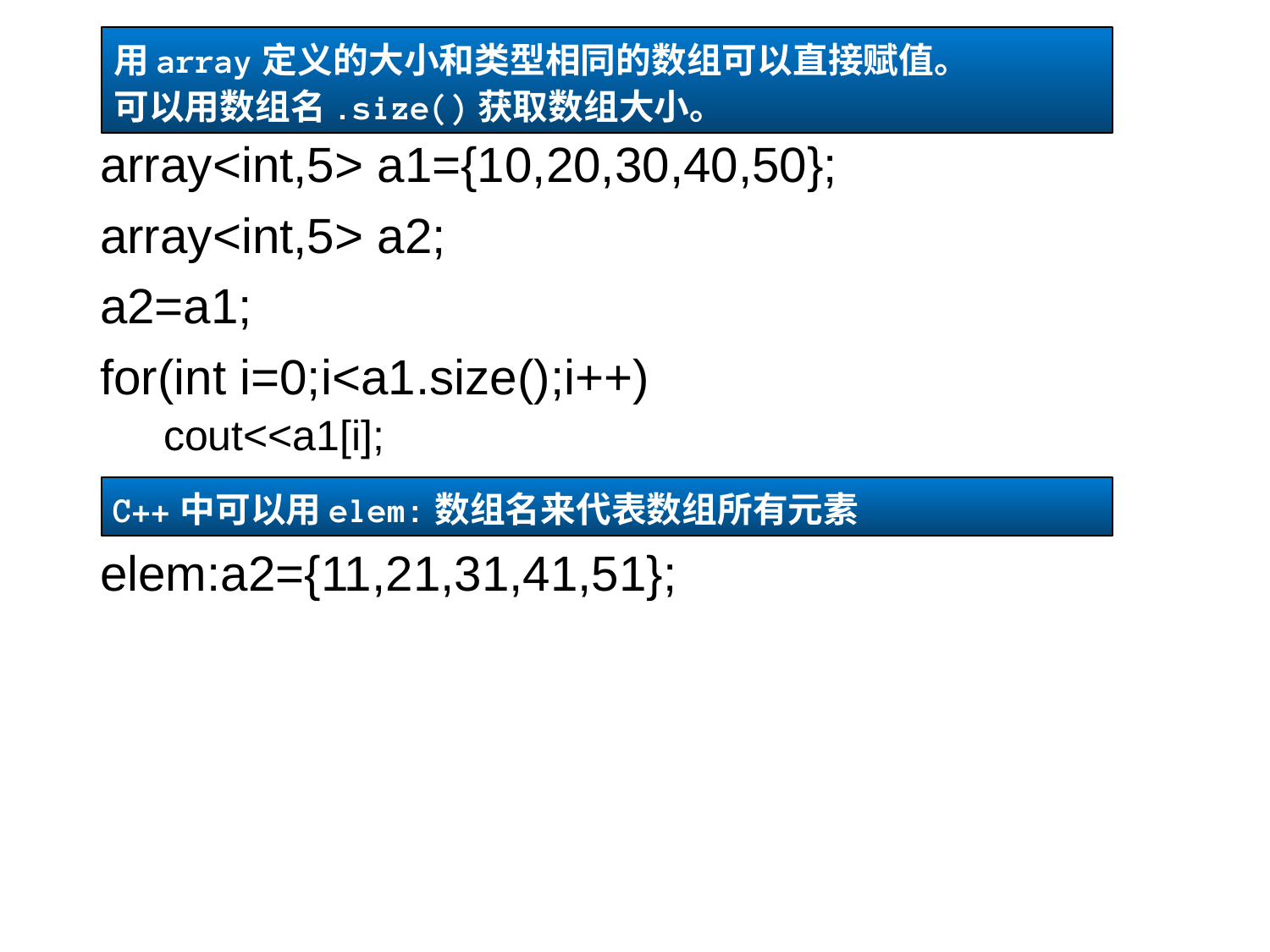

#
用array定义的大小和类型相同的数组可以直接赋值。
可以用数组名.size()获取数组大小。
array<int,5> a1={10,20,30,40,50};
array<int,5> a2;
a2=a1;
for(int i=0;i<a1.size();i++)
cout<<a1[i];

elem:a2={11,21,31,41,51};

C++中可以用elem:数组名来代表数组所有元素